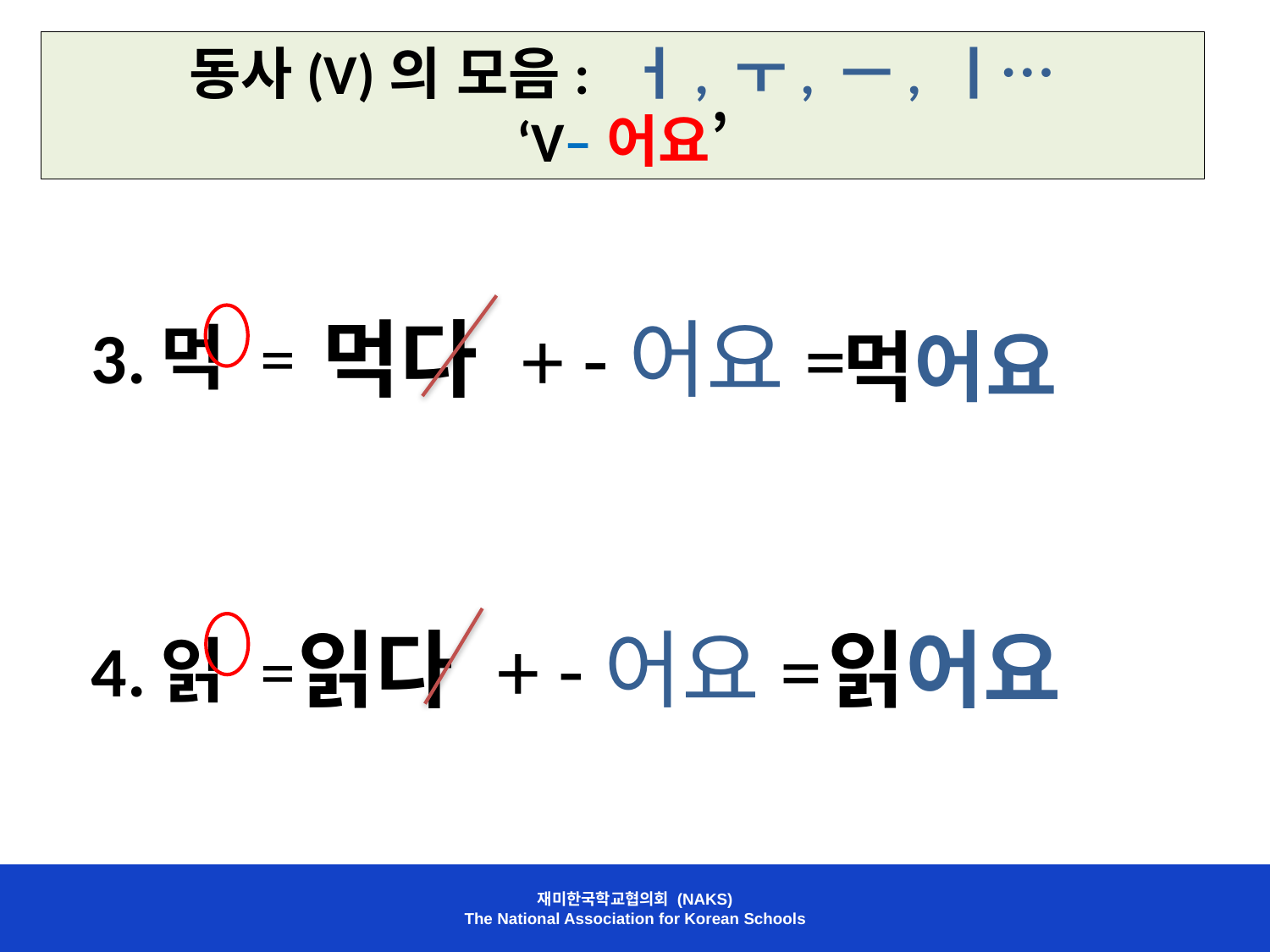

동사(V)의 모음:  ㅓ, ㅜ, ㅡ, ㅣ…
‘V–어요’
# 3.먹 =
   먹다 + -어요=

먹어요
4.읽 =
읽다 + -어요=
읽어요

재미한국학교협의회 (NAKS)
The National Association for Korean Schools